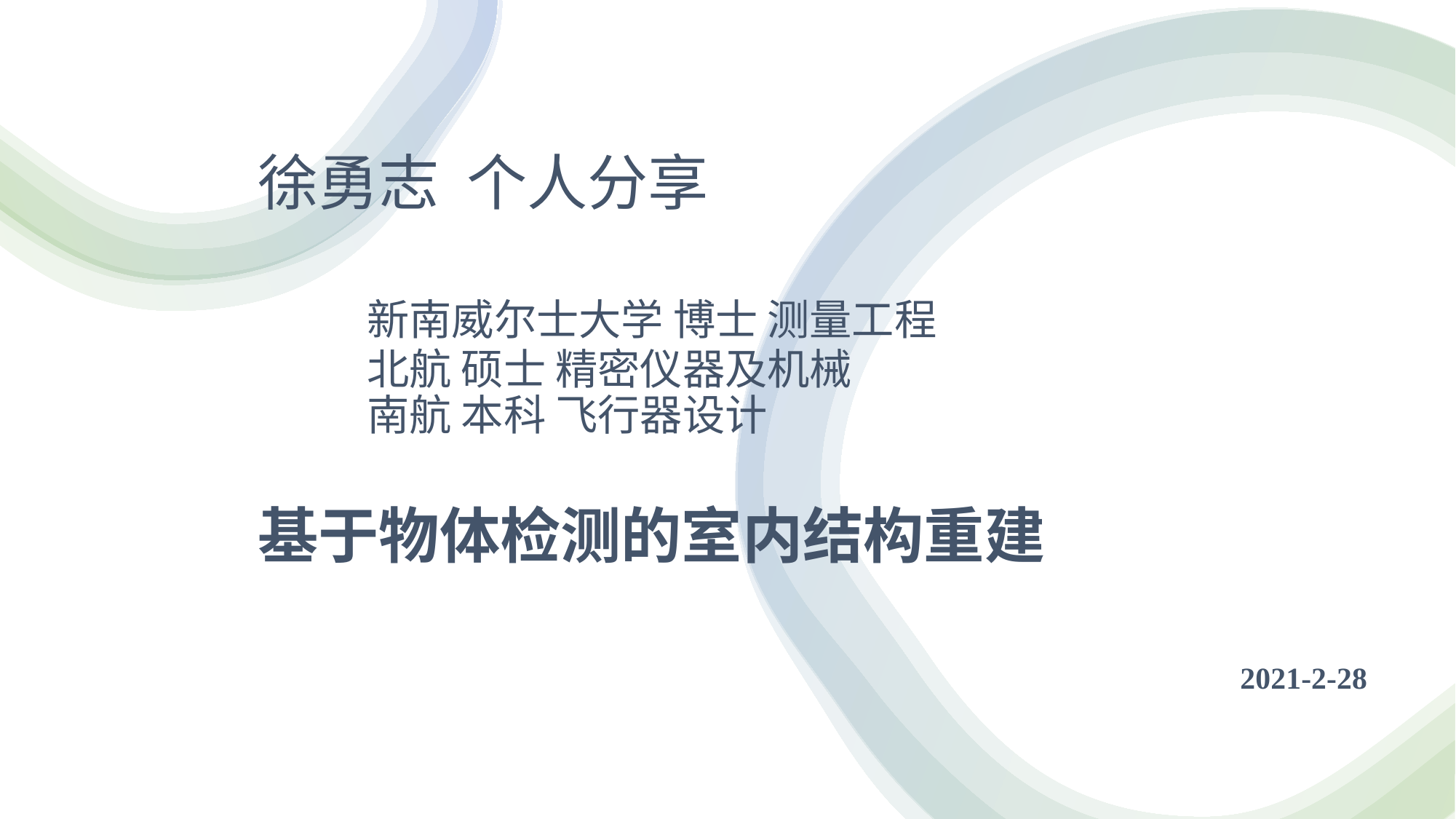

# 徐勇志  个人分享 新南威尔士大学 博士 测量工程 北航 硕士 精密仪器及机械 南航 本科 飞行器设计 基于物体检测的室内结构重建 2021-2-28